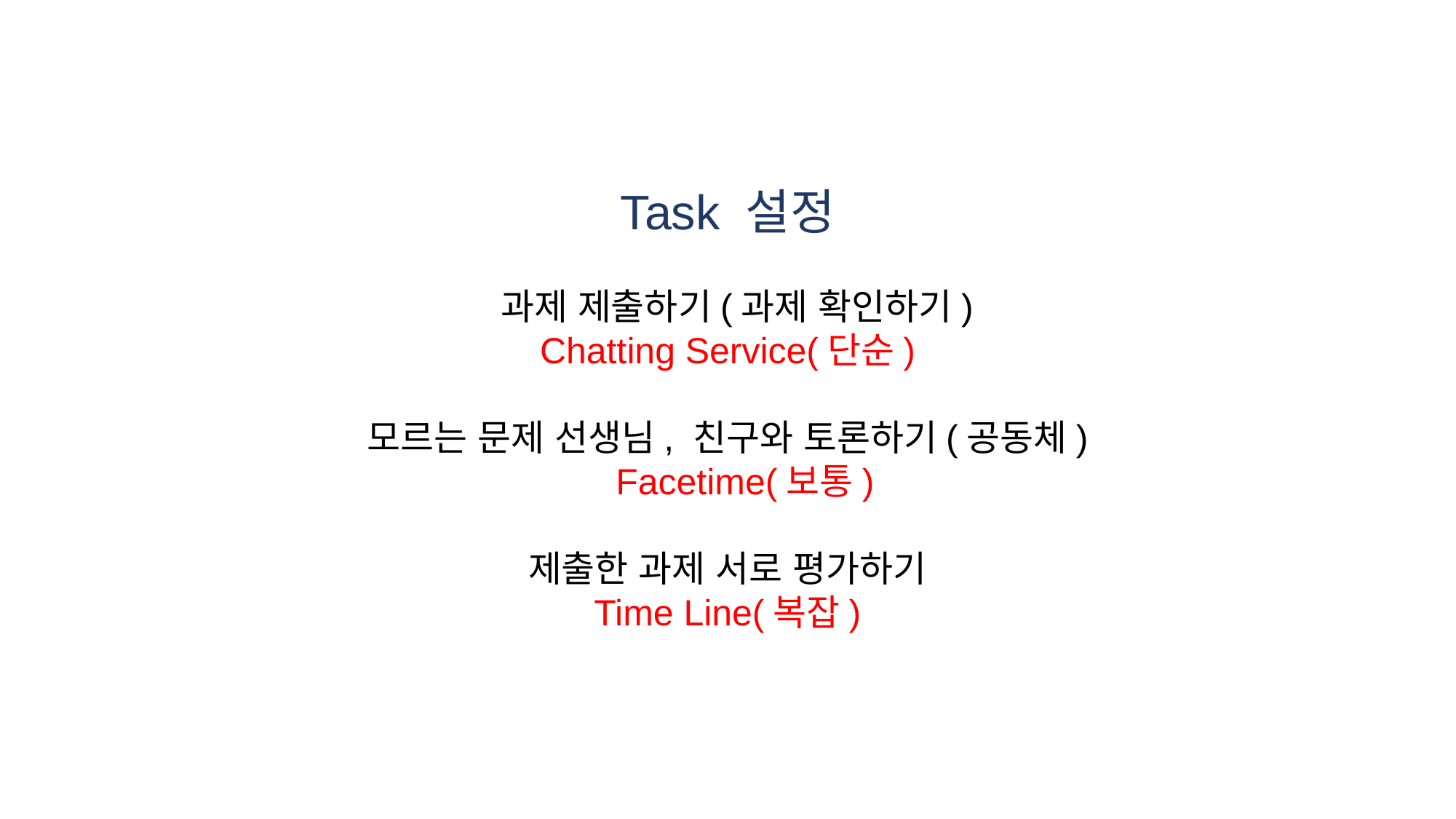

Task 설정

 과제 제출하기(과제 확인하기)
Chatting Service(단순)

모르는 문제 선생님, 친구와 토론하기(공동체) Facetime(보통)

제출한 과제 서로 평가하기
Time Line(복잡)